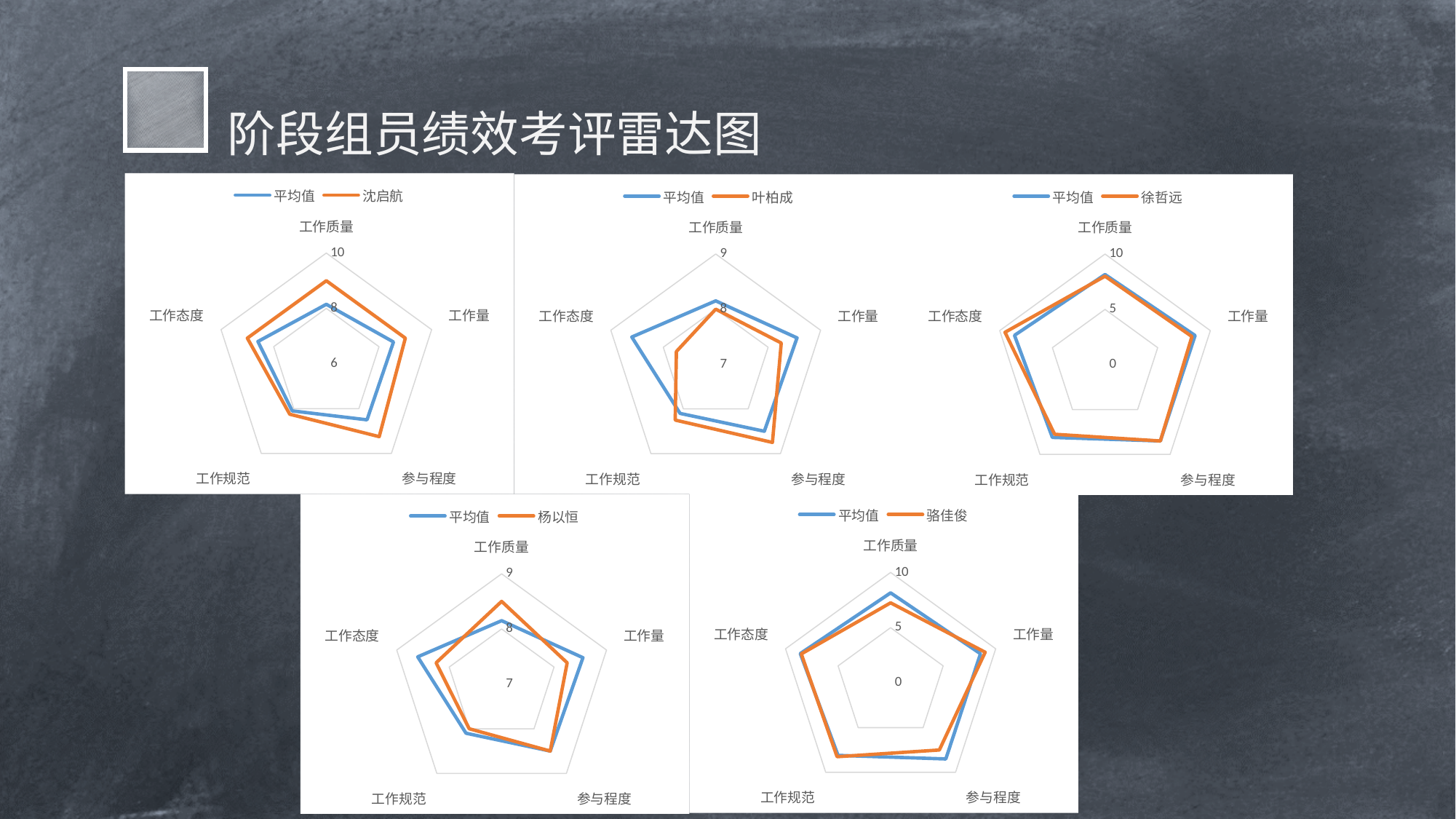

阶段组员绩效考评雷达图

### Chart

| Category | 平均值 | 沈启航 |
|---|---|---|
| 工作质量 | 8.15 | 9.0 |
| 工作量 | 8.55 | 9.0 |
| 参与程度 | 8.5 | 9.25 |
| 工作规范 | 8.1 | 8.25 |
| 工作态度 | 8.6 | 9.0 |

### Chart

| Category | 平均值 | 叶柏成 |
|---|---|---|
| 工作质量 | 8.15 | 8.0 |
| 工作量 | 8.55 | 8.25 |
| 参与程度 | 8.5 | 8.75 |
| 工作规范 | 8.1 | 8.25 |
| 工作态度 | 8.6 | 7.75 |

### Chart

| Category | 平均值 | 徐哲远 |
|---|---|---|
| 工作质量 | 8.15 | 8.0 |
| 工作量 | 8.55 | 8.25 |
| 参与程度 | 8.5 | 8.5 |
| 工作规范 | 8.1 | 7.75 |
| 工作态度 | 8.6 | 9.5 |

### Chart

| Category | 平均值 | 骆佳俊 |
|---|---|---|
| 工作质量 | 8.15 | 7.25 |
| 工作量 | 8.55 | 9.0 |
| 参与程度 | 8.5 | 7.5 |
| 工作规范 | 8.1 | 8.25 |
| 工作态度 | 8.6 | 8.5 |

### Chart

| Category | 平均值 | 杨以恒 |
|---|---|---|
| 工作质量 | 8.15 | 8.5 |
| 工作量 | 8.55 | 8.25 |
| 参与程度 | 8.5 | 8.5 |
| 工作规范 | 8.1 | 8.0 |
| 工作态度 | 8.6 | 8.25 |